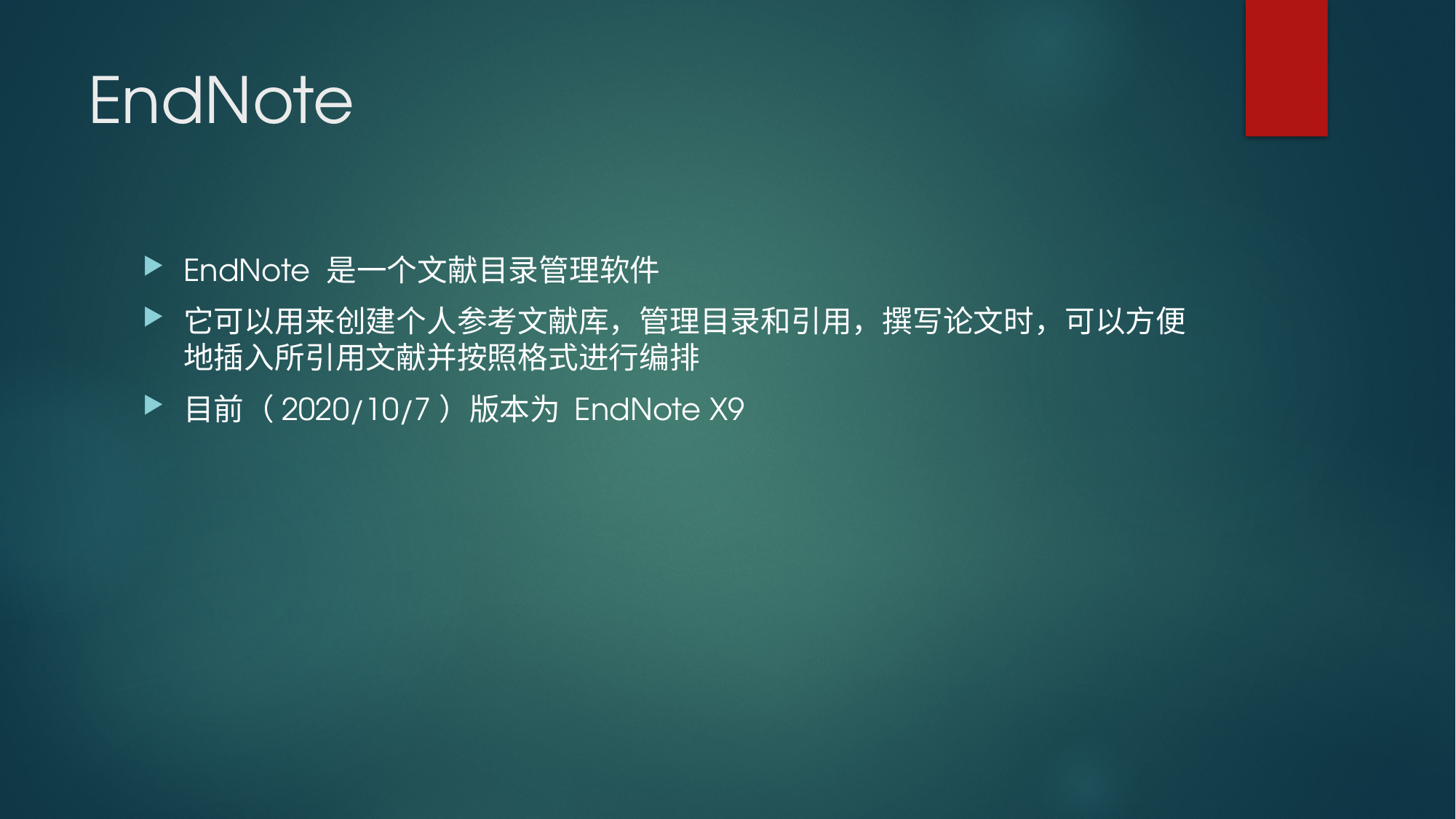

# EndNote
EndNote 是一个文献目录管理软件
它可以用来创建个人参考文献库，管理目录和引用，撰写论文时，可以方便地插入所引用文献并按照格式进行编排
目前（2020/10/7）版本为 EndNote X9